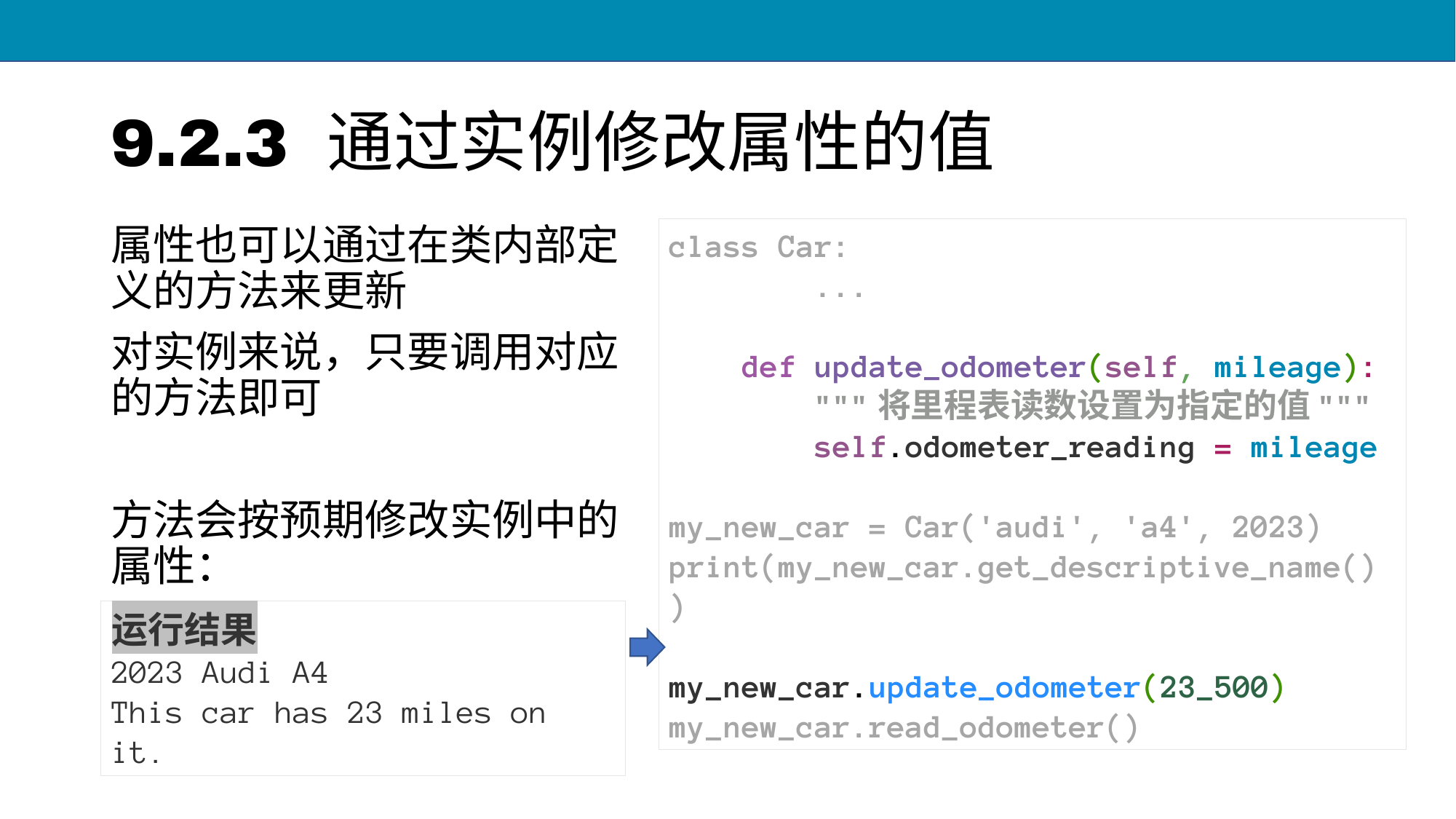

# 9.2.3 通过实例修改属性的值
属性也可以通过在类内部定义的方法来更新
对实例来说，只要调用对应的方法即可

方法会按预期修改实例中的属性：

class Car:
        ...
    def update_odometer(self, mileage):
        """将里程表读数设置为指定的值"""
        self.odometer_reading = mileage

my_new_car = Car('audi', 'a4', 2023)
print(my_new_car.get_descriptive_name())

my_new_car.update_odometer(23_500)
my_new_car.read_odometer()
运行结果
2023 Audi A4
This car has 23 miles on it.